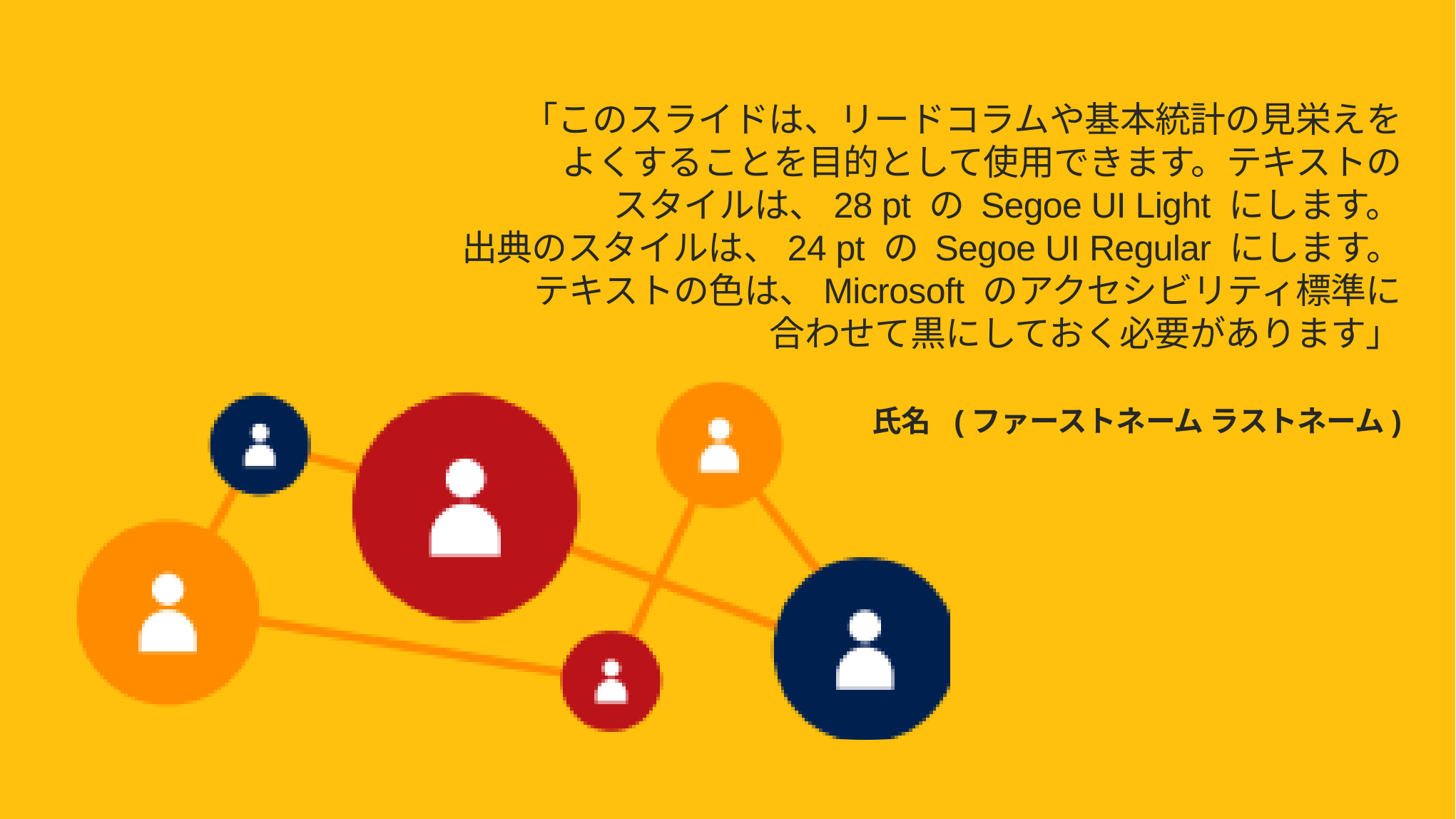

# 「このスライドは、リードコラムや基本統計の見栄えを よくすることを目的として使用できます。テキストの スタイルは、28 pt の Segoe UI Light にします。 出典のスタイルは、24 pt の Segoe UI Regular にします。テキストの色は、Microsoft のアクセシビリティ標準に 合わせて黒にしておく必要があります」 氏名  (ファーストネーム ラストネーム)